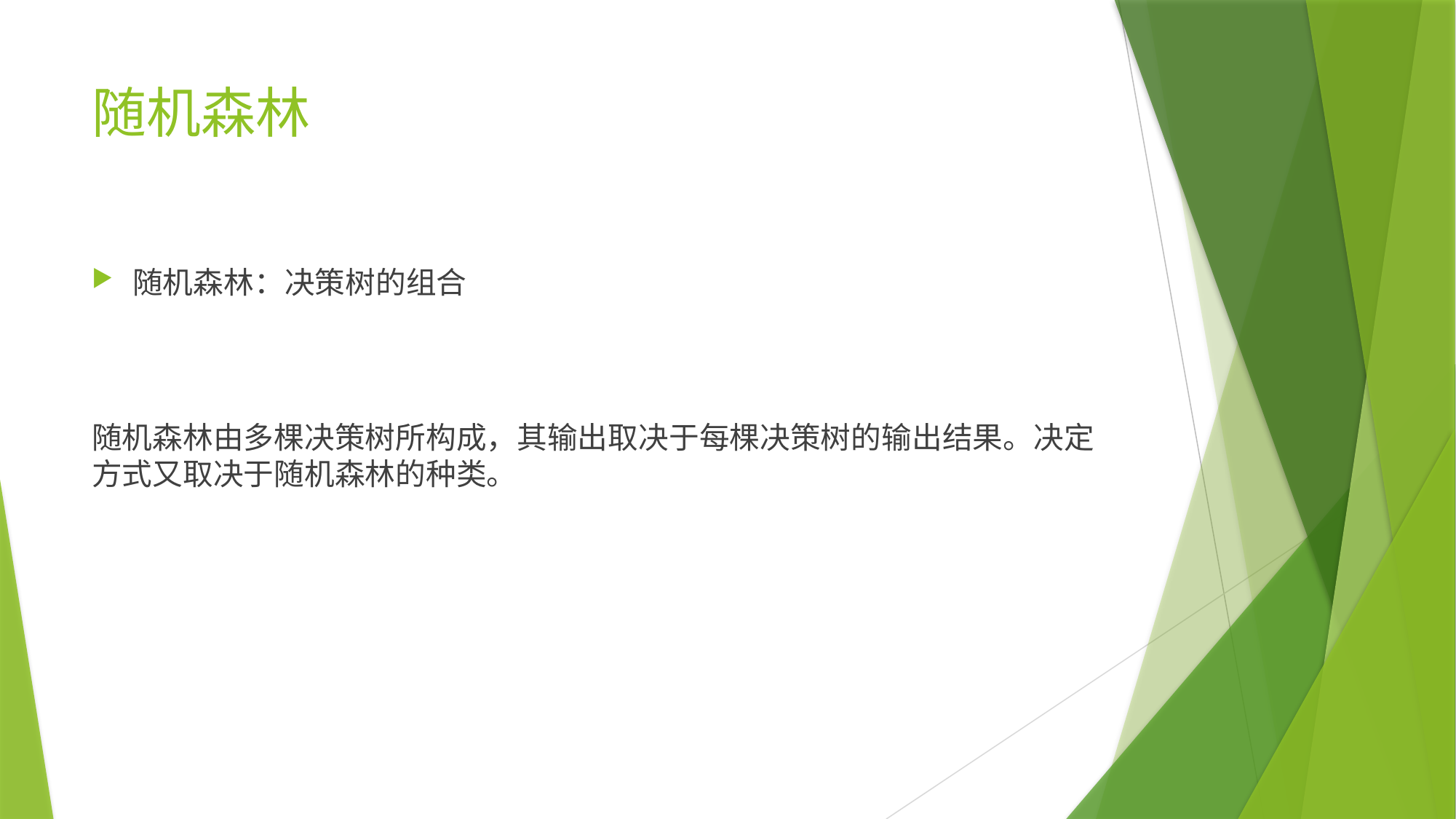

# 随机森林
随机森林：决策树的组合

随机森林由多棵决策树所构成，其输出取决于每棵决策树的输出结果。决定方式又取决于随机森林的种类。